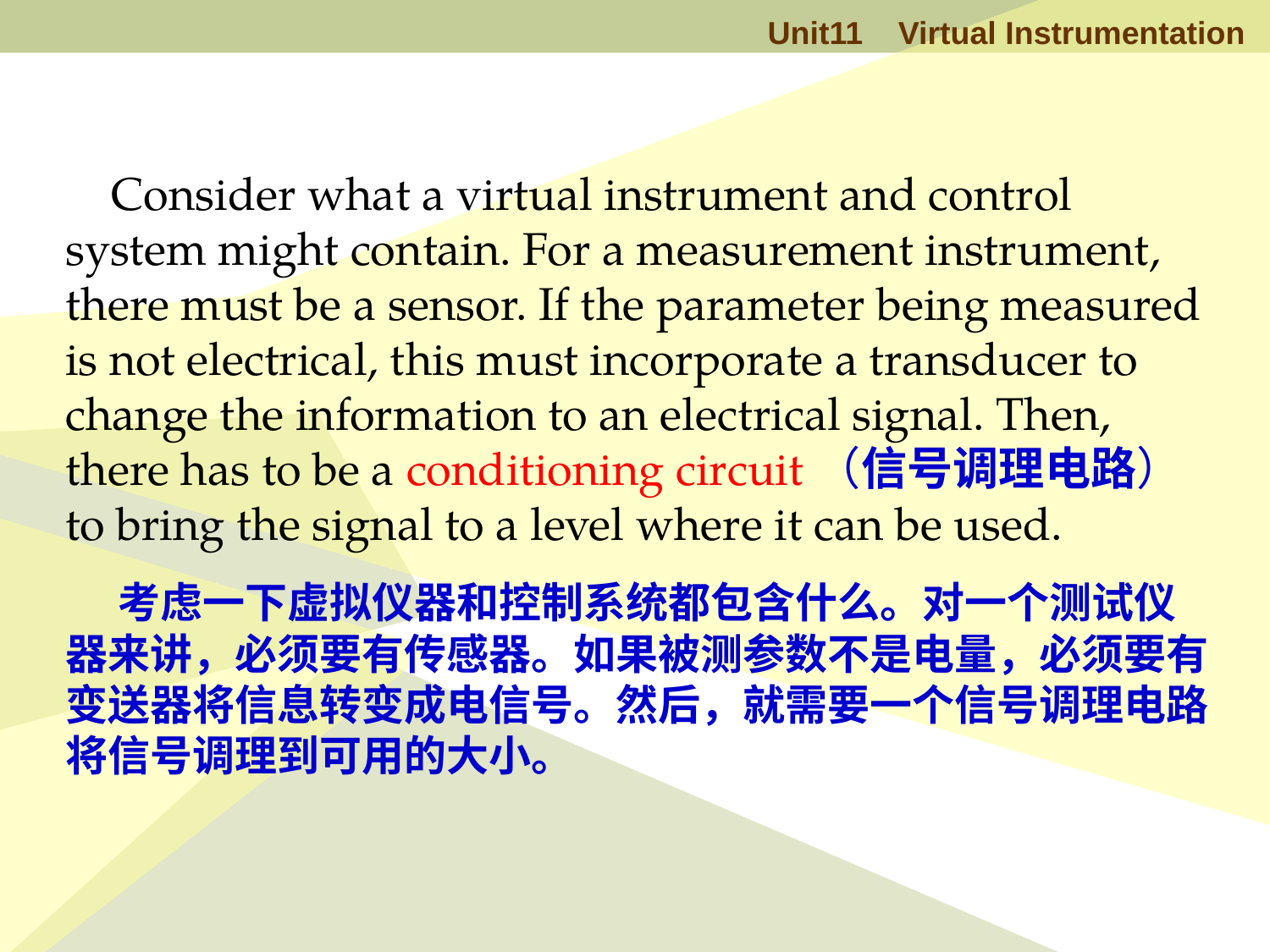

Consider what a virtual instrument and control system might contain. For a measurement instrument, there must be a sensor. If the parameter being measured is not electrical, this must incorporate a transducer to change the information to an electrical signal. Then, there has to be a conditioning circuit（信号调理电路） to bring the signal to a level where it can be used.
    考虑一下虚拟仪器和控制系统都包含什么。对一个测试仪器来讲，必须要有传感器。如果被测参数不是电量，必须要有变送器将信息转变成电信号。然后，就需要一个信号调理电路将信号调理到可用的大小。